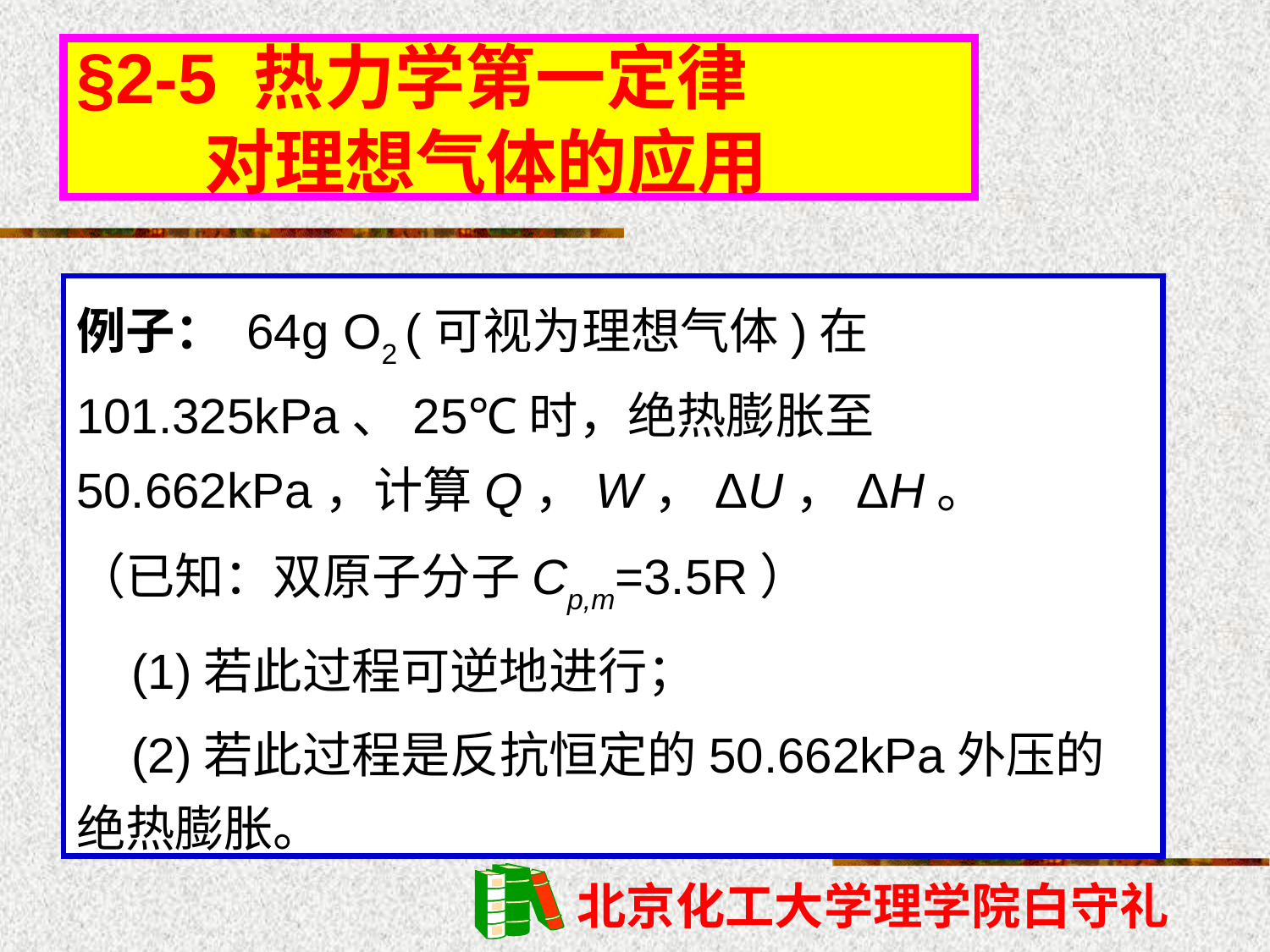

# §2-5 热力学第一定律 对理想气体的应用
例子： 64g O2 (可视为理想气体)在101.325kPa、25℃时，绝热膨胀至50.662kPa，计算Q，W，ΔU，ΔH。
（已知：双原子分子Cp,m=3.5R）
    (1)若此过程可逆地进行；
    (2)若此过程是反抗恒定的50.662kPa外压的绝热膨胀。